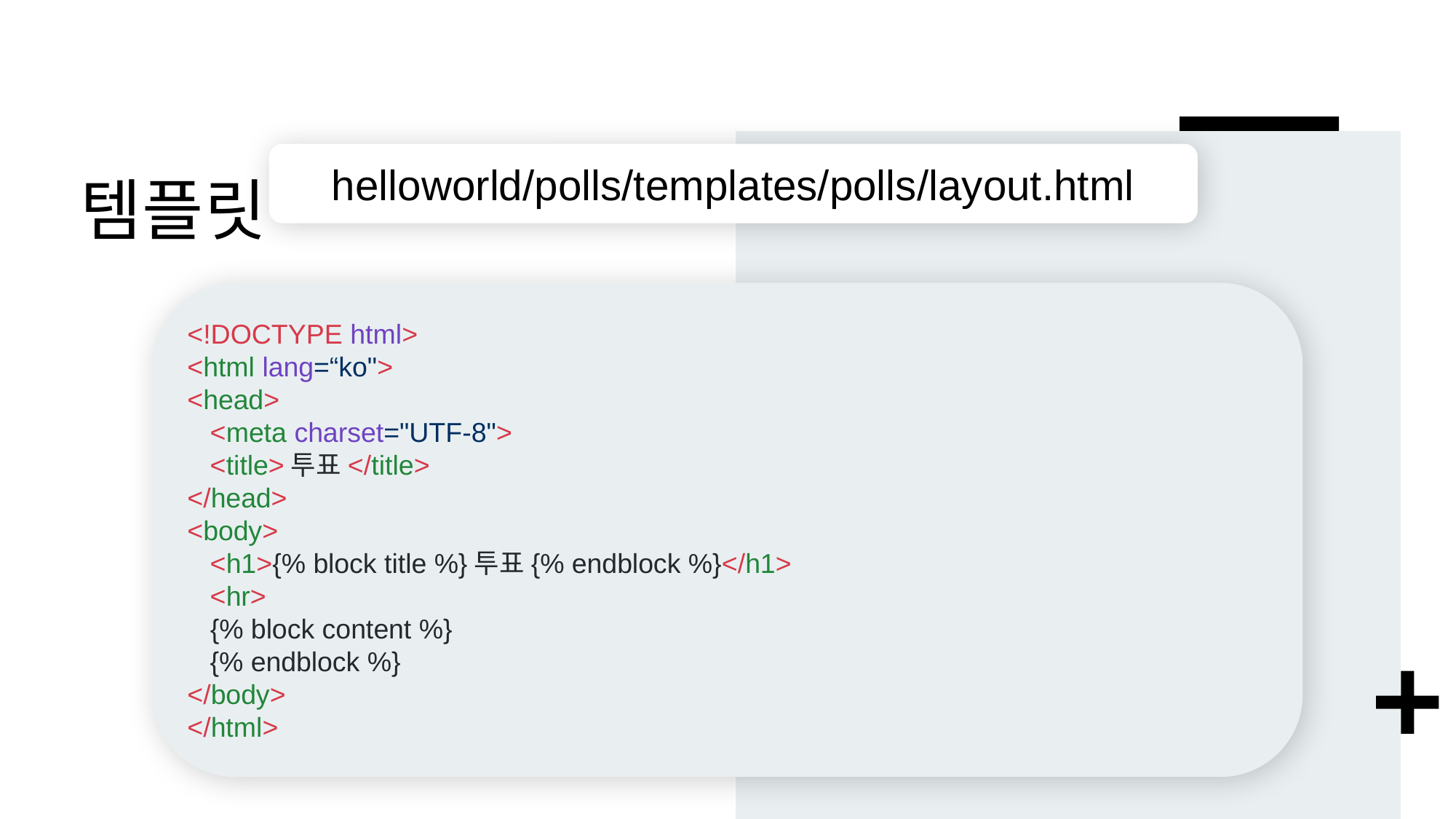

# 템플릿
helloworld/polls/templates/polls/layout.html
<!DOCTYPE html>
<html lang=“ko">
<head>
   <meta charset="UTF-8">
   <title>투표</title>
</head>
<body>
   <h1>{% block title %}투표{% endblock %}</h1>
   <hr>
   {% block content %}
   {% endblock %}
</body>
</html>